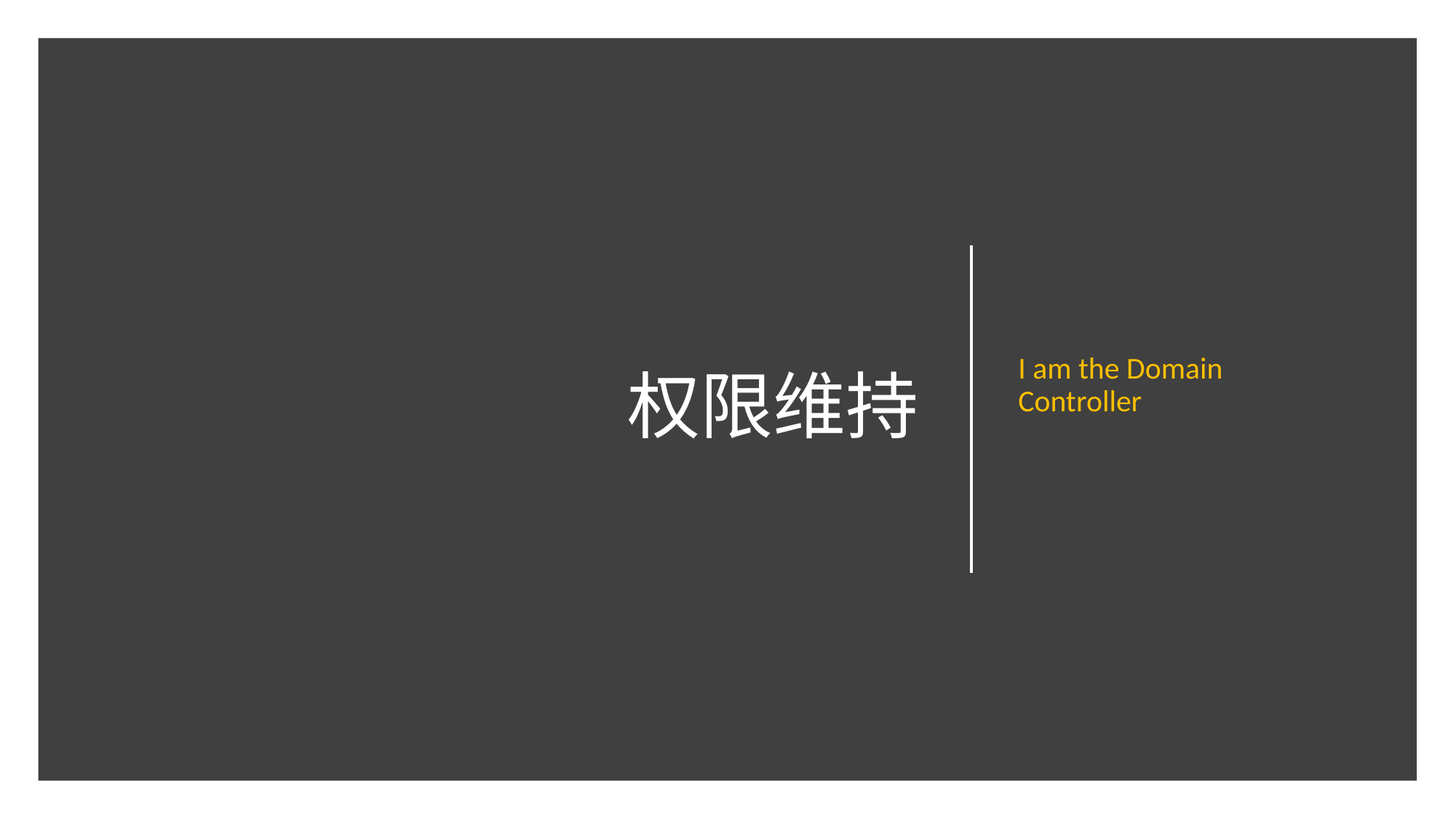

I am the Domain Controller

# 权限维持